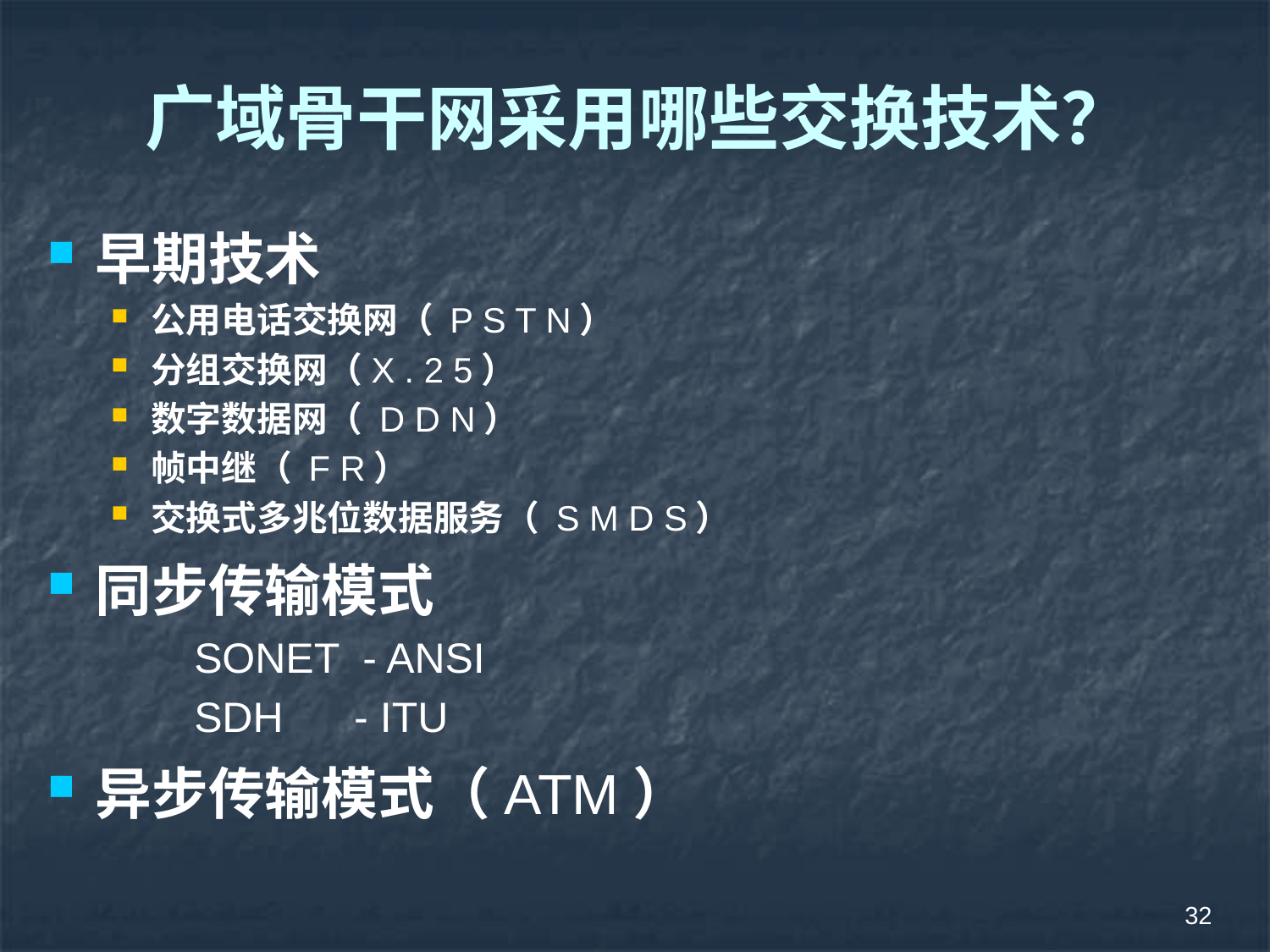

# 广域骨干网采用哪些交换技术？
早期技术
公用电话交换网（ P S T N）
分组交换网（X . 2 5）
数字数据网（ D D N）
帧中继（ F R）
交换式多兆位数据服务（ S M D S）
同步传输模式
   SONET  - ANSI
   SDH      - ITU
异步传输模式（ATM）

32